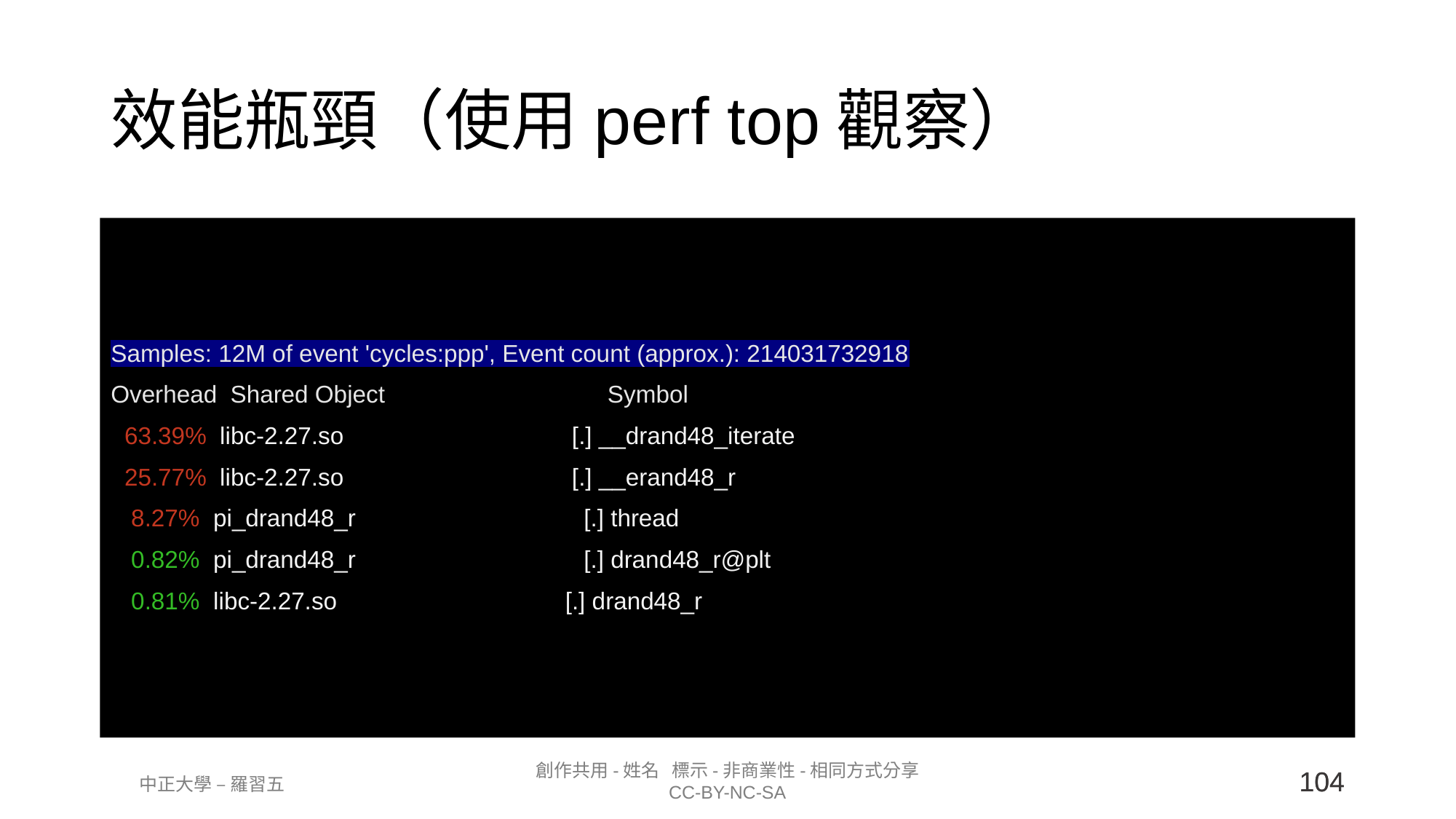

# 效能瓶頸（使用perf top觀察）
Samples: 12M of event 'cycles:ppp', Event count (approx.): 214031732918
Overhead  Shared Object                                 Symbol
  63.39%  libc-2.27.so                                  [.] __drand48_iterate
  25.77%  libc-2.27.so                                  [.] __erand48_r
   8.27%  pi_drand48_r                                  [.] thread
   0.82%  pi_drand48_r                                  [.] drand48_r@plt
   0.81%  libc-2.27.so                                  [.] drand48_r